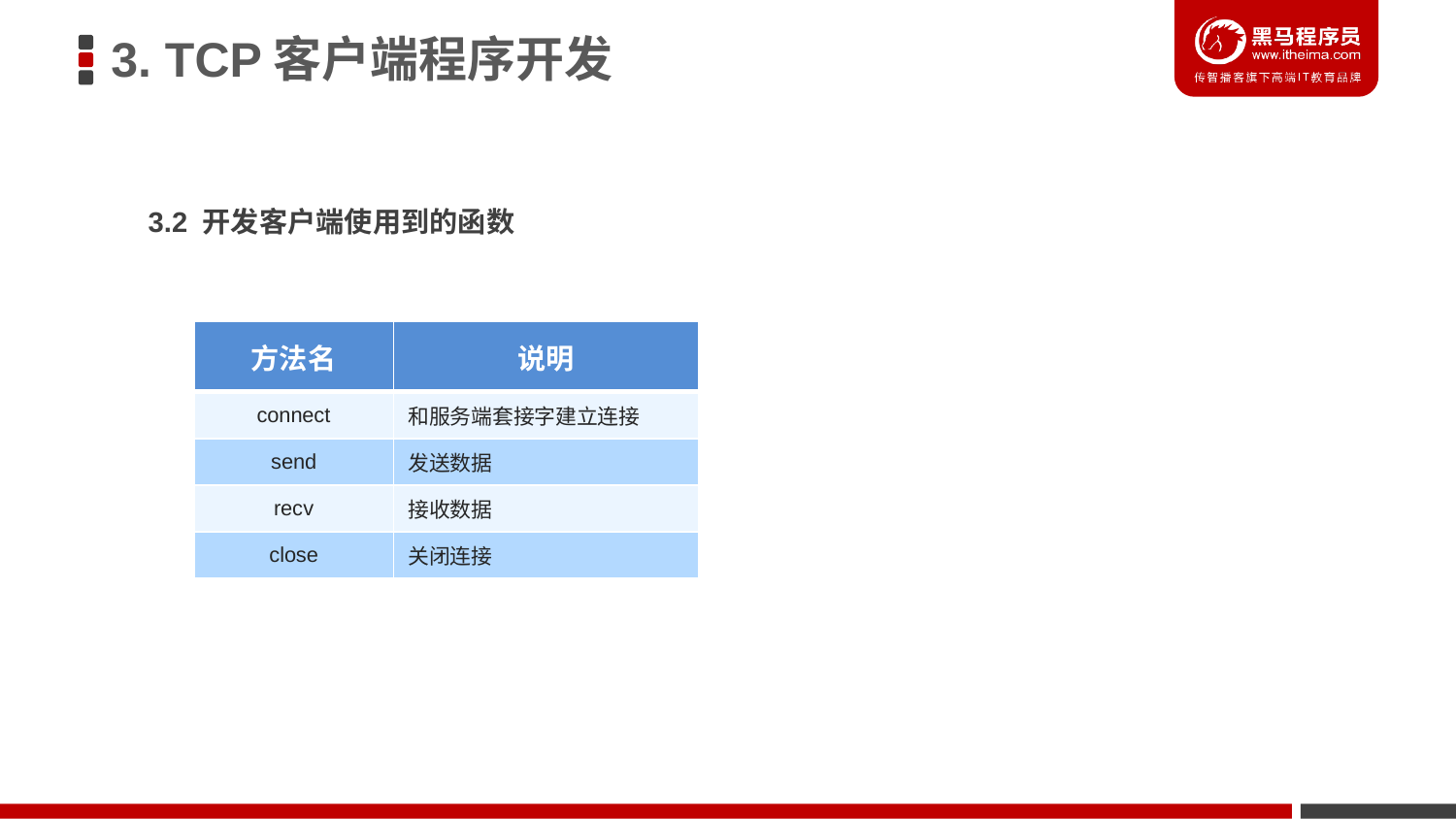

3. TCP客户端程序开发
3.2 开发客户端使用到的函数
| 方法名 | 说明 |
| --- | --- |
| connect | 和服务端套接字建立连接 |
| send | 发送数据 |
| recv | 接收数据 |
| close | 关闭连接 |
| --- | --- |